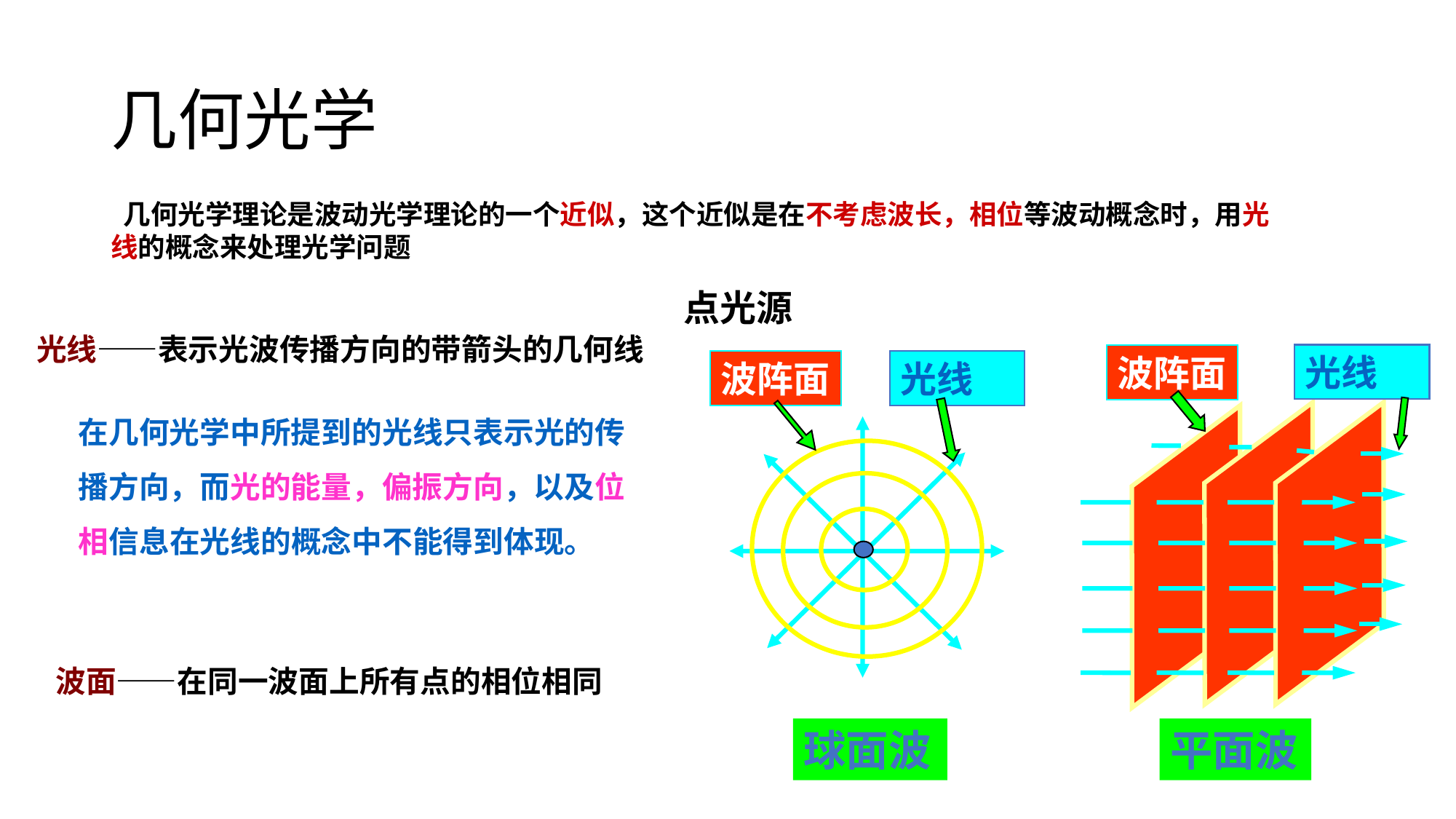

# 几何光学
 几何光学理论是波动光学理论的一个近似，这个近似是在不考虑波长，相位等波动概念时，用光线的概念来处理光学问题
点光源
光线

波阵面

光线

波阵面

球面波
平面波
光线——表示光波传播方向的带箭头的几何线
在几何光学中所提到的光线只表示光的传播方向，而光的能量，偏振方向，以及位相信息在光线的概念中不能得到体现。
波面——在同一波面上所有点的相位相同